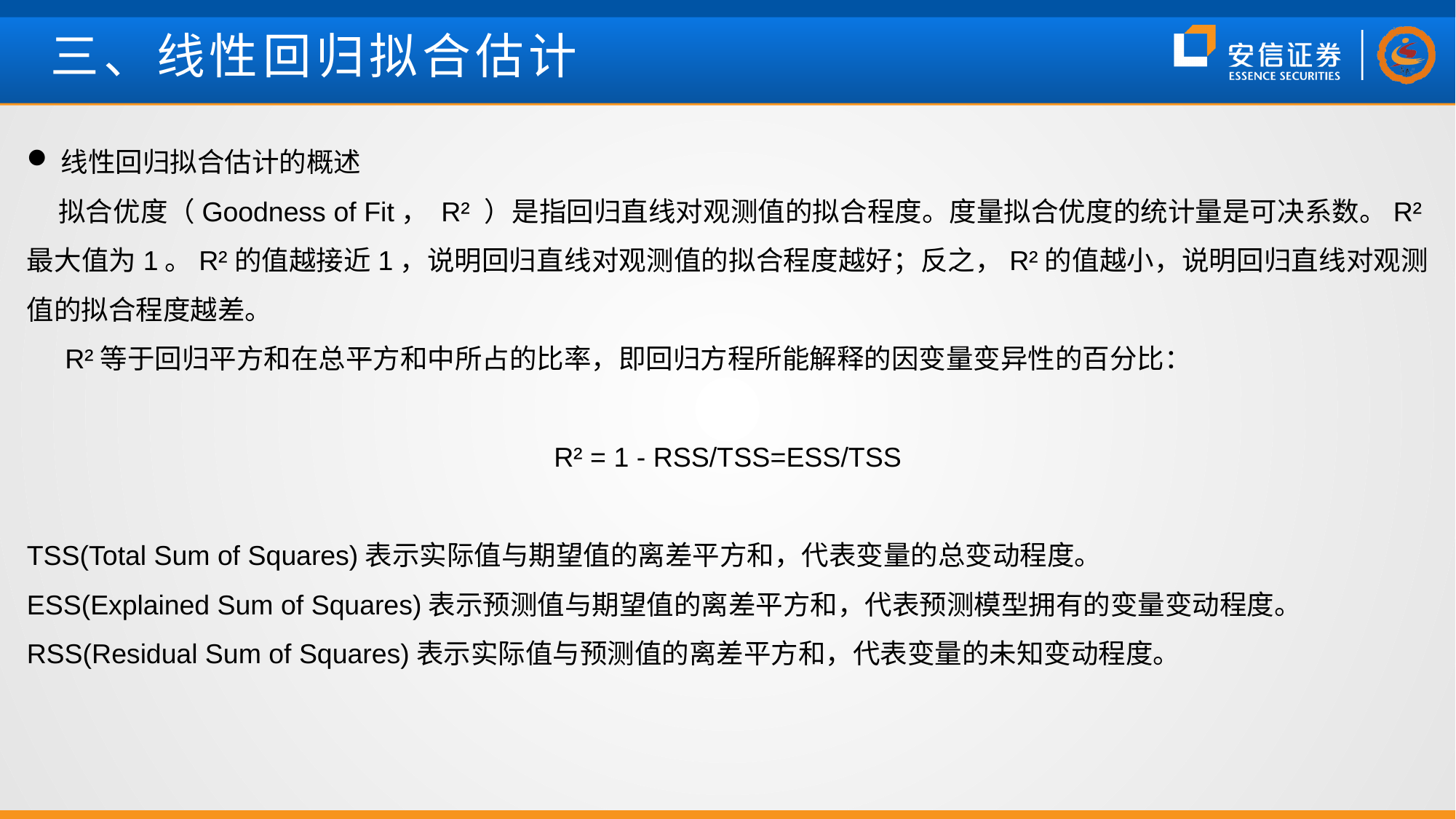

# 三、线性回归拟合估计
线性回归拟合估计的概述
    拟合优度（Goodness of Fit， R² ）是指回归直线对观测值的拟合程度。度量拟合优度的统计量是可决系数。R²最大值为1。R²的值越接近1，说明回归直线对观测值的拟合程度越好；反之，R²的值越小，说明回归直线对观测值的拟合程度越差。
     R²等于回归平方和在总平方和中所占的比率，即回归方程所能解释的因变量变异性的百分比：

R² = 1 - RSS/TSS=ESS/TSS

TSS(Total Sum of Squares)表示实际值与期望值的离差平方和，代表变量的总变动程度。
ESS(Explained Sum of Squares)表示预测值与期望值的离差平方和，代表预测模型拥有的变量变动程度。
RSS(Residual Sum of Squares)表示实际值与预测值的离差平方和，代表变量的未知变动程度。